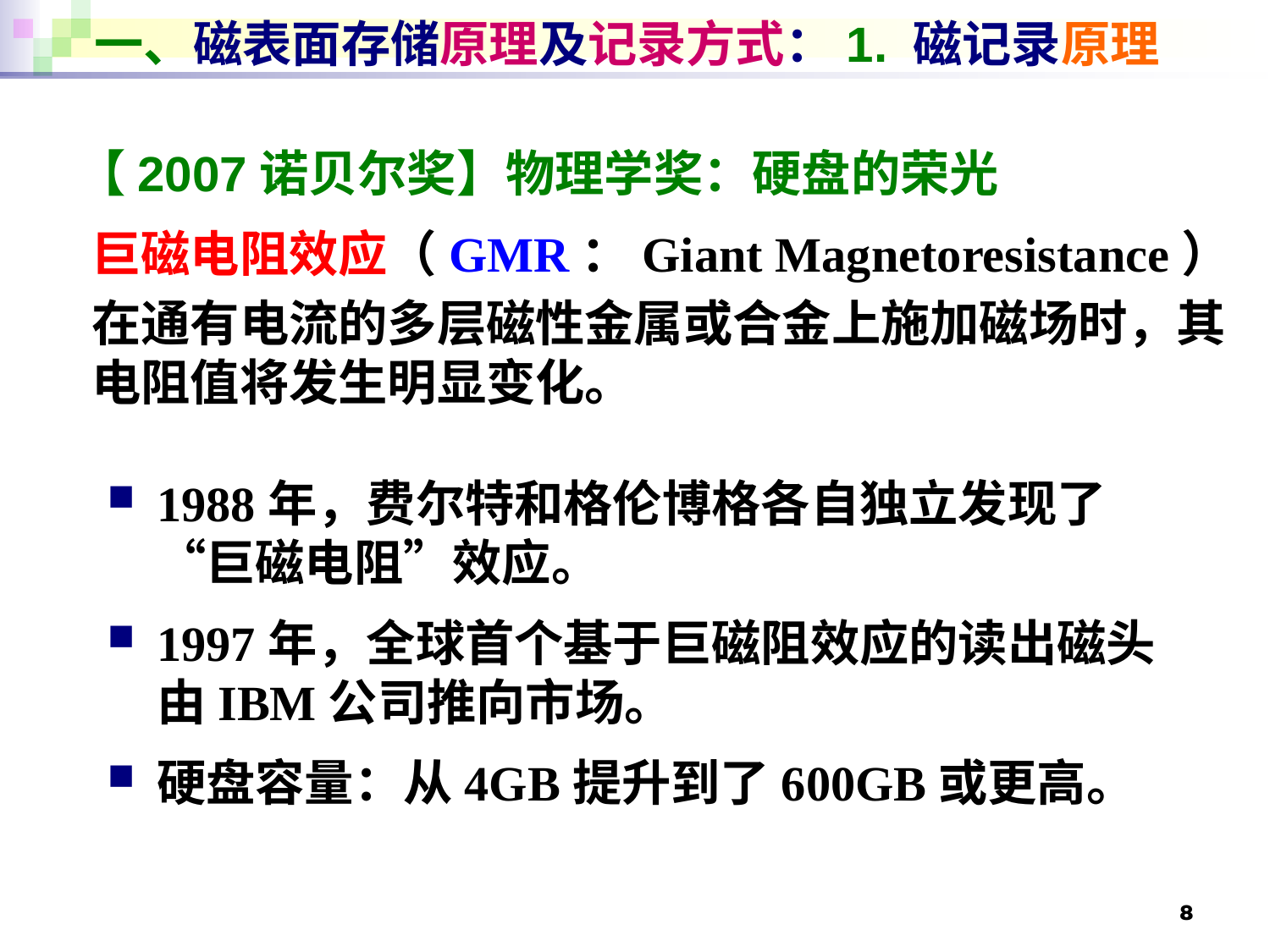

# 一、磁表面存储原理及记录方式：1. 磁记录原理
【2007诺贝尔奖】物理学奖：硬盘的荣光
巨磁电阻效应（GMR：Giant Magnetoresistance）
在通有电流的多层磁性金属或合金上施加磁场时，其电阻值将发生明显变化。
1988年，费尔特和格伦博格各自独立发现了“巨磁电阻”效应。
1997年，全球首个基于巨磁阻效应的读出磁头由IBM公司推向市场。
硬盘容量：从4GB提升到了600GB或更高。
8